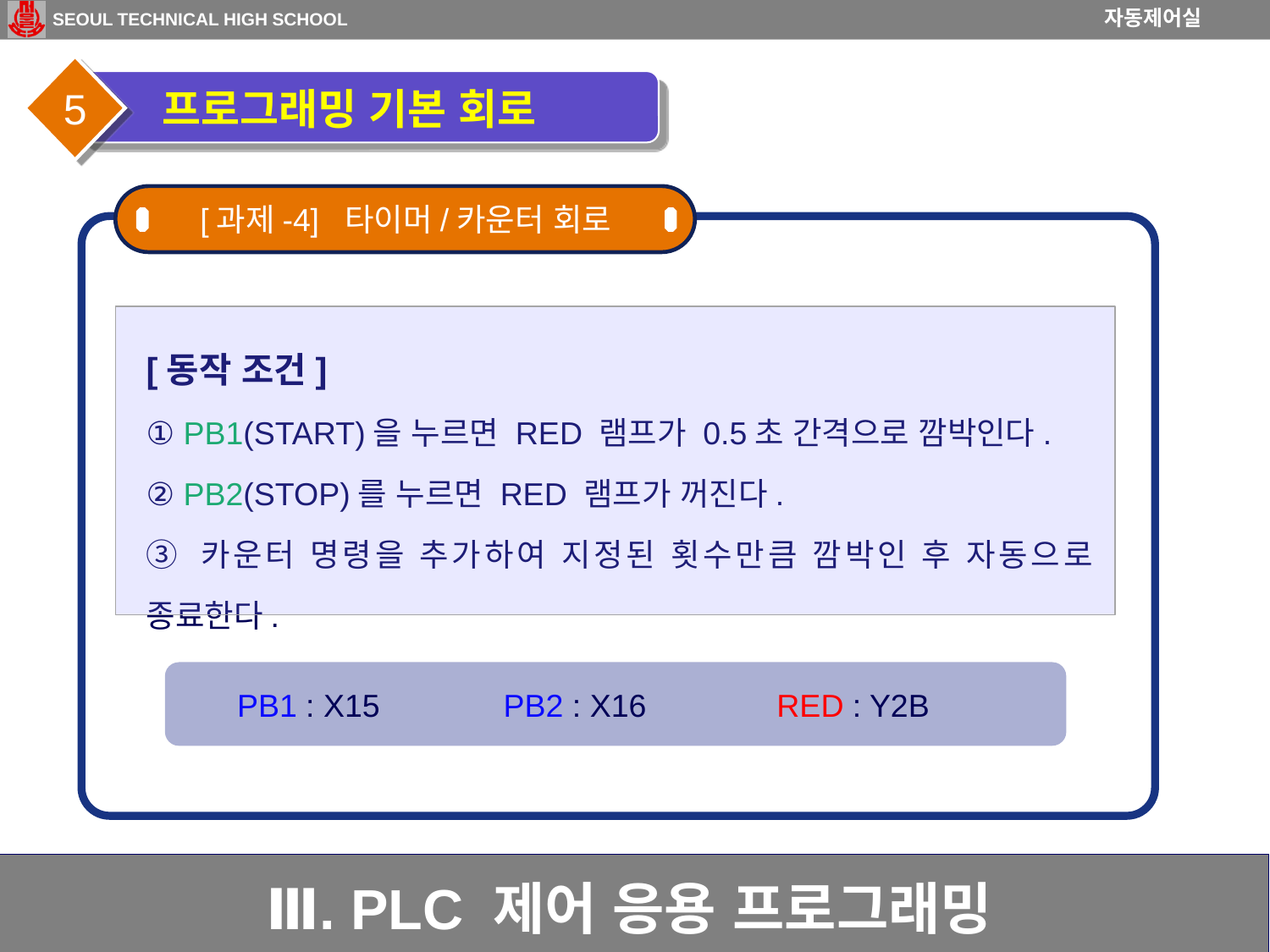

5

   프로그래밍 기본 회로

[과제-4]  타이머/카운터 회로

[동작 조건]
① PB1(START)을 누르면 RED 램프가 0.5초 간격으로 깜박인다.
② PB2(STOP)를 누르면 RED 램프가 꺼진다.
③ 카운터 명령을 추가하여 지정된 횟수만큼 깜박인 후 자동으로 종료한다.

PB1 : X15
PB2 : X16
RED : Y2B